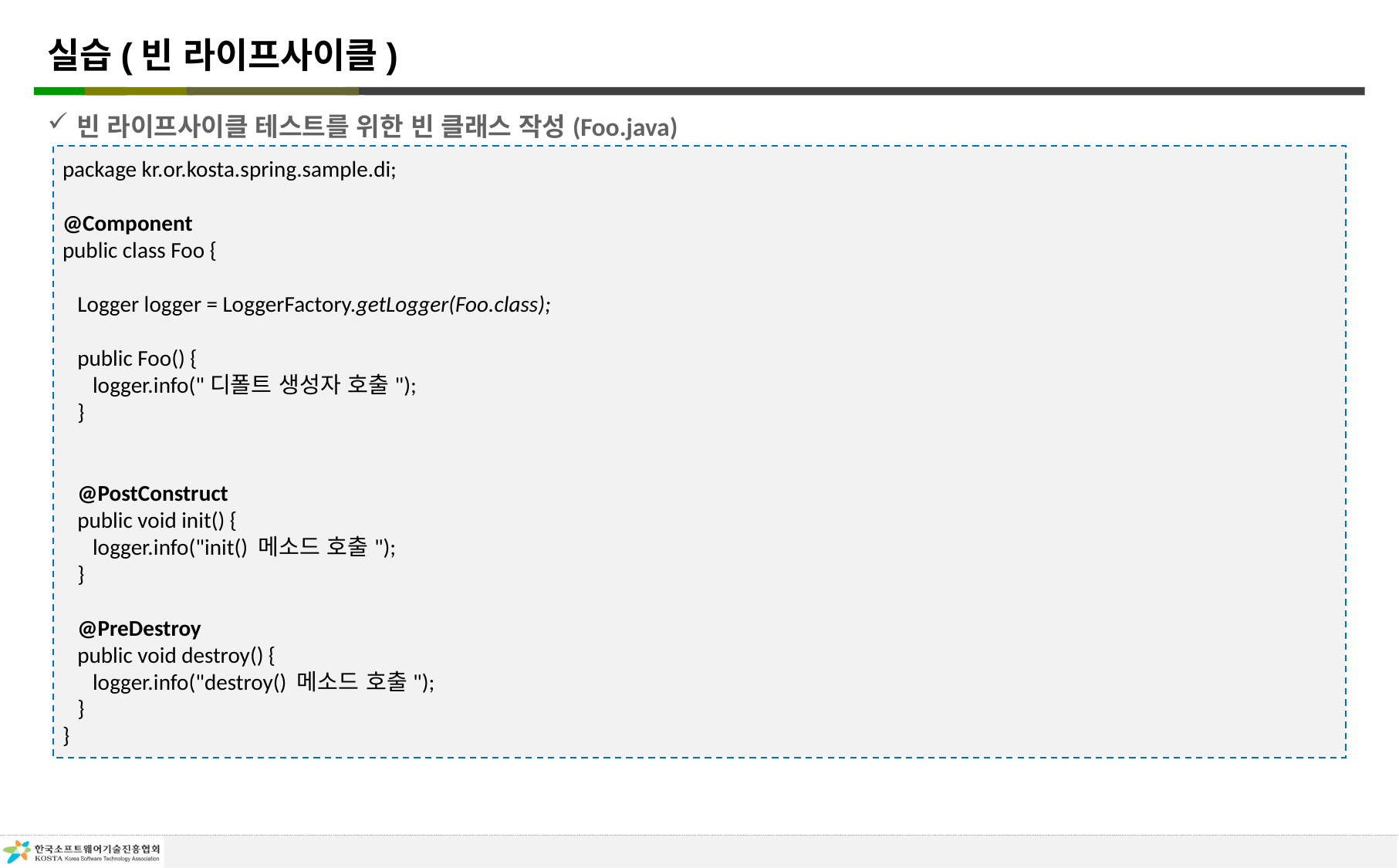

# 실습(빈 라이프사이클)
빈 라이프사이클 테스트를 위한 빈 클래스 작성(Foo.java)
package kr.or.kosta.spring.sample.di;

@Component
public class Foo {

   Logger logger = LoggerFactory.getLogger(Foo.class);

   public Foo() {
      logger.info("디폴트 생성자 호출");
   }

   @PostConstruct
   public void init() {
      logger.info("init() 메소드 호출");
   }

   @PreDestroy
   public void destroy() {
      logger.info("destroy() 메소드 호출");
   }
}